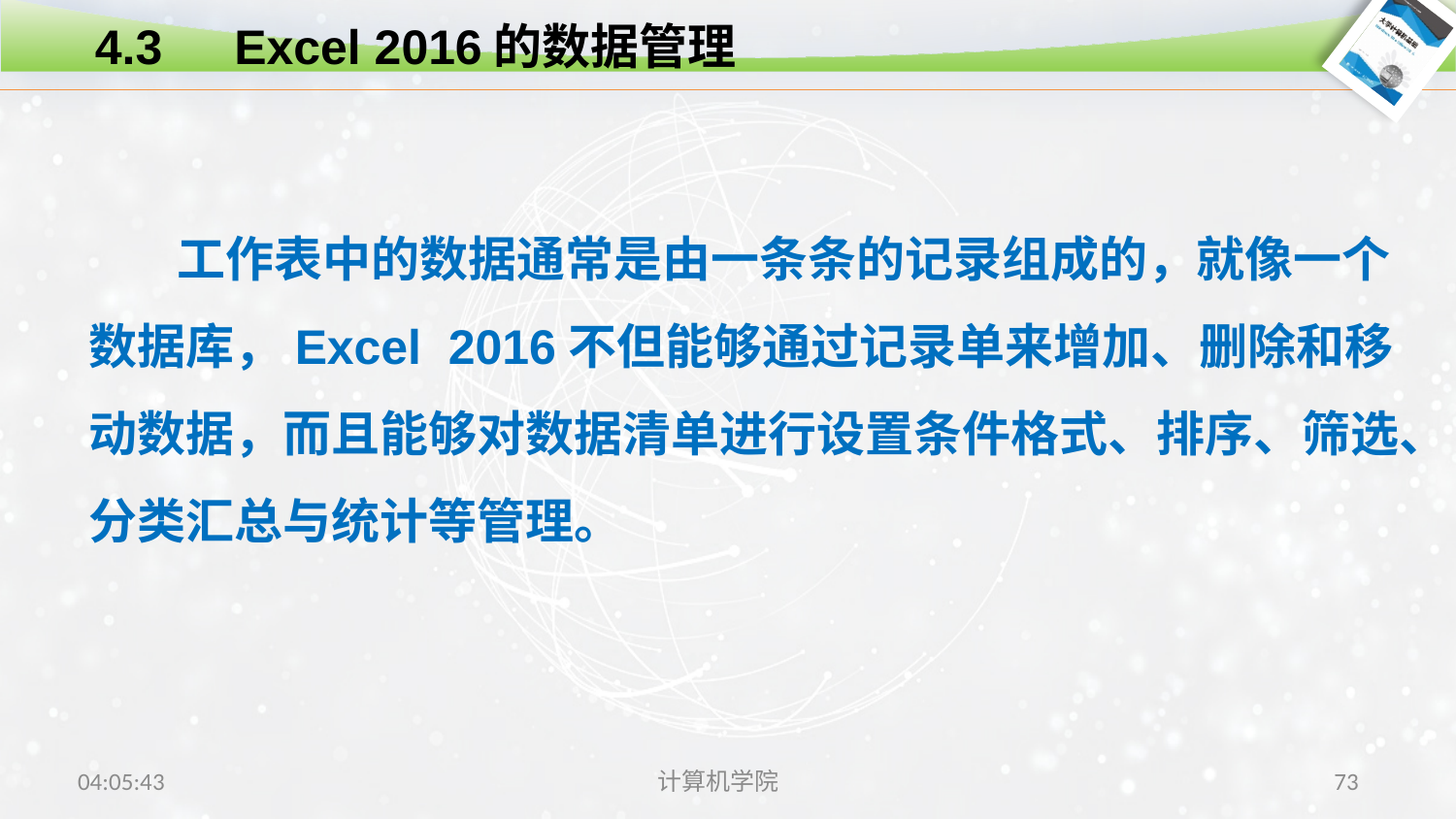

4.3　Excel 2016的数据管理
       工作表中的数据通常是由一条条的记录组成的，就像一个数据库，Excel  2016不但能够通过记录单来增加、删除和移动数据，而且能够对数据清单进行设置条件格式、排序、筛选、分类汇总与统计等管理。